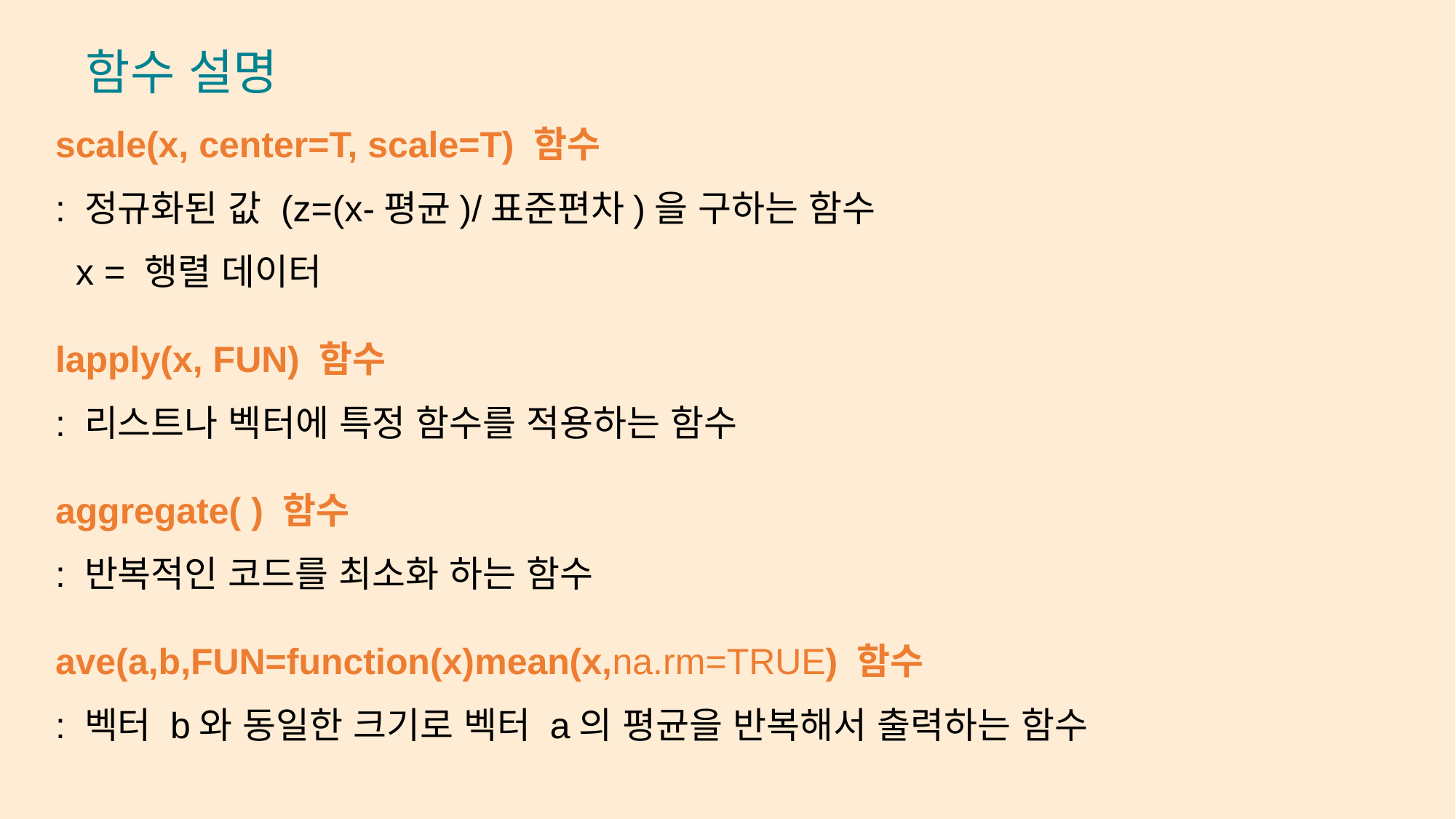

함수 설명
scale(x, center=T, scale=T) 함수

: 정규화된 값 (z=(x-평균)/표준편차)을 구하는 함수

  x = 행렬 데이터

lapply(x, FUN) 함수

: 리스트나 벡터에 특정 함수를 적용하는 함수

aggregate( ) 함수

: 반복적인 코드를 최소화 하는 함수

ave(a,b,FUN=function(x)mean(x,na.rm=TRUE) 함수

: 벡터 b와 동일한 크기로 벡터 a의 평균을 반복해서 출력하는 함수